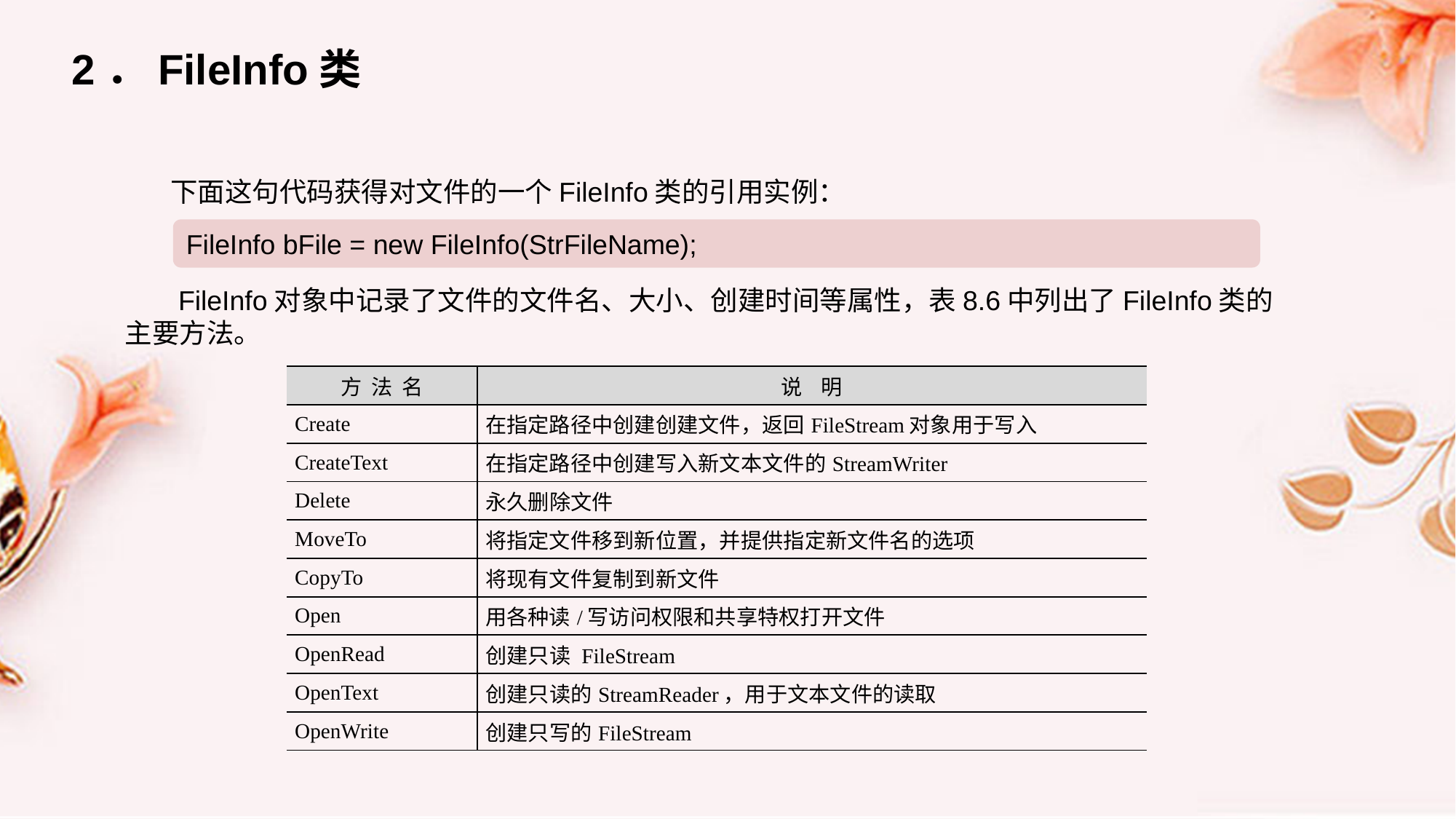

2．FileInfo类
下面这句代码获得对文件的一个FileInfo类的引用实例：
FileInfo bFile = new FileInfo(StrFileName);
FileInfo对象中记录了文件的文件名、大小、创建时间等属性，表8.6中列出了FileInfo类的主要方法。
| 方 法 名 | 说 明 |
| --- | --- |
| Create | 在指定路径中创建创建文件，返回FileStream对象用于写入 |
| CreateText | 在指定路径中创建写入新文本文件的StreamWriter |
| Delete | 永久删除文件 |
| MoveTo | 将指定文件移到新位置，并提供指定新文件名的选项 |
| CopyTo | 将现有文件复制到新文件 |
| Open | 用各种读/写访问权限和共享特权打开文件 |
| OpenRead | 创建只读 FileStream |
| OpenText | 创建只读的StreamReader，用于文本文件的读取 |
| OpenWrite | 创建只写的FileStream |